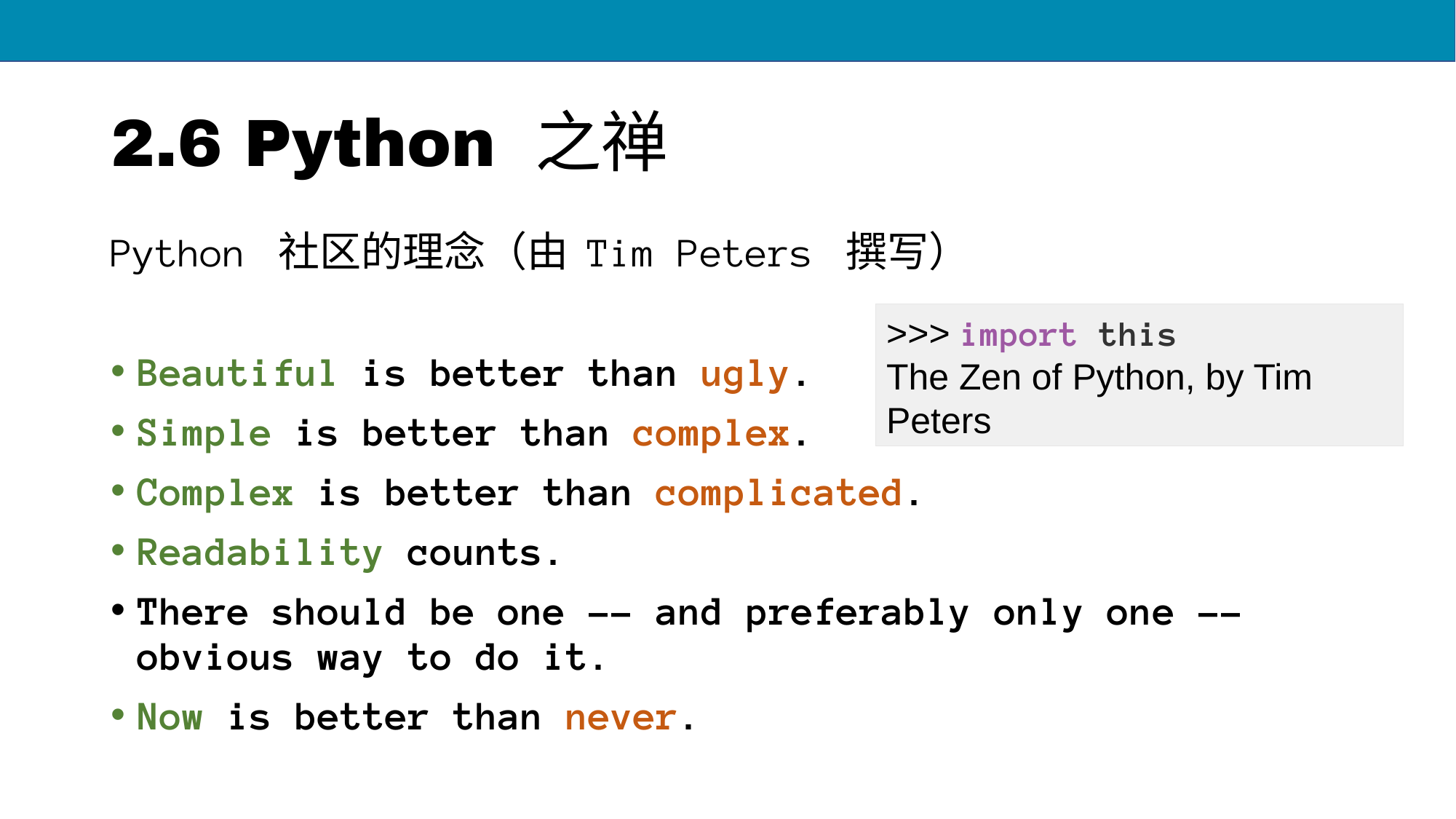

# 2.6 Python 之禅
Python 社区的理念（由 Tim Peters 撰写）

Beautiful is better than ugly.
Simple is better than complex.
Complex is better than complicated.
Readability counts.
There should be one -- and preferably only one --obvious way to do it.
Now is better than never.

>>> import this
The Zen of Python, by Tim Peters